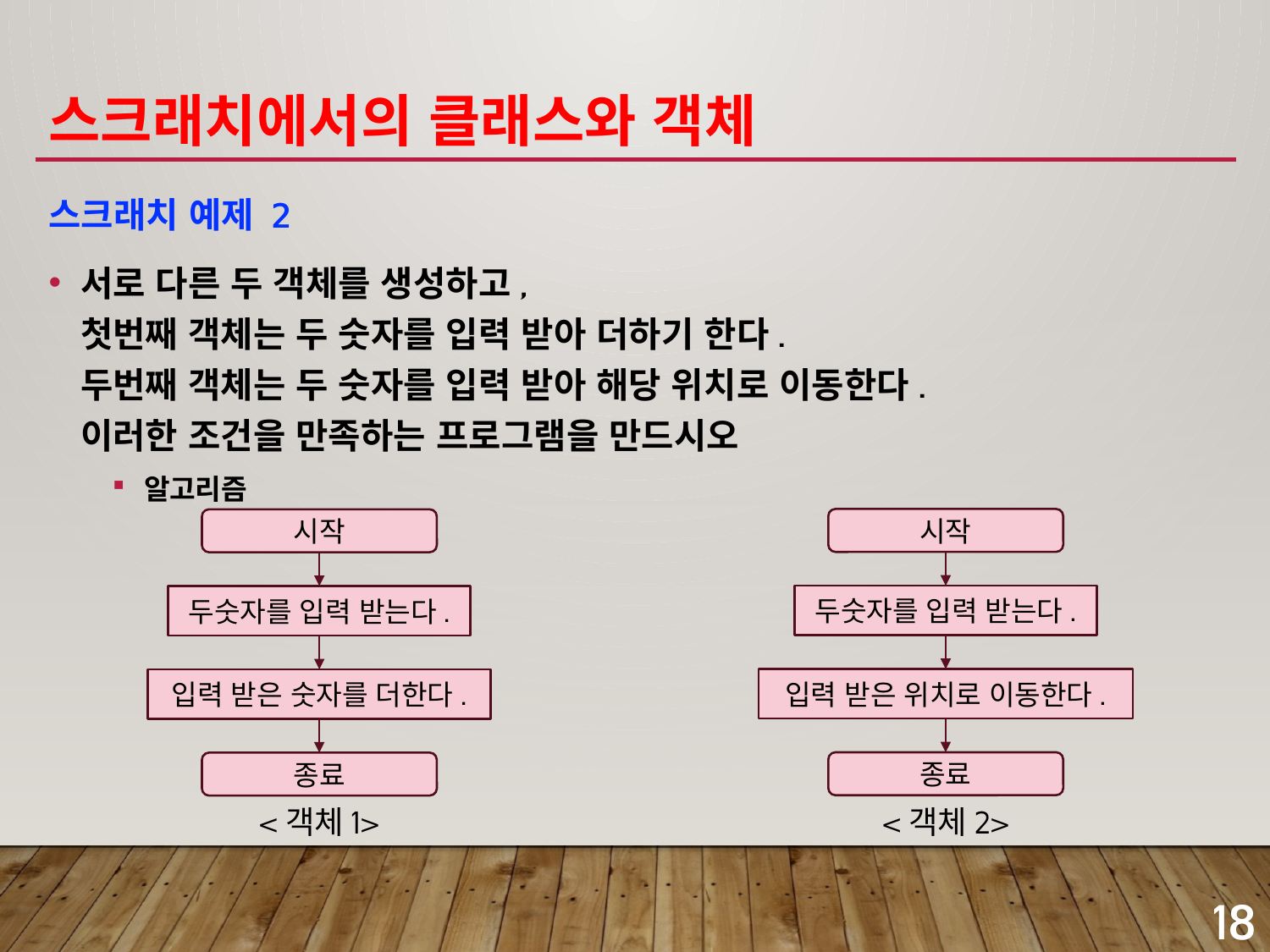

# 스크래치에서의 클래스와 객체
스크래치 예제 2
서로 다른 두 객체를 생성하고,
첫번째 객체는 두 숫자를 입력 받아 더하기 한다.
두번째 객체는 두 숫자를 입력 받아 해당 위치로 이동한다.
이러한 조건을 만족하는 프로그램을 만드시오
알고리즘
시작
두숫자를 입력 받는다.
입력 받은 위치로 이동한다.
종료
<객체2>
시작
두숫자를 입력 받는다.
입력 받은 숫자를 더한다.
종료
<객체1>